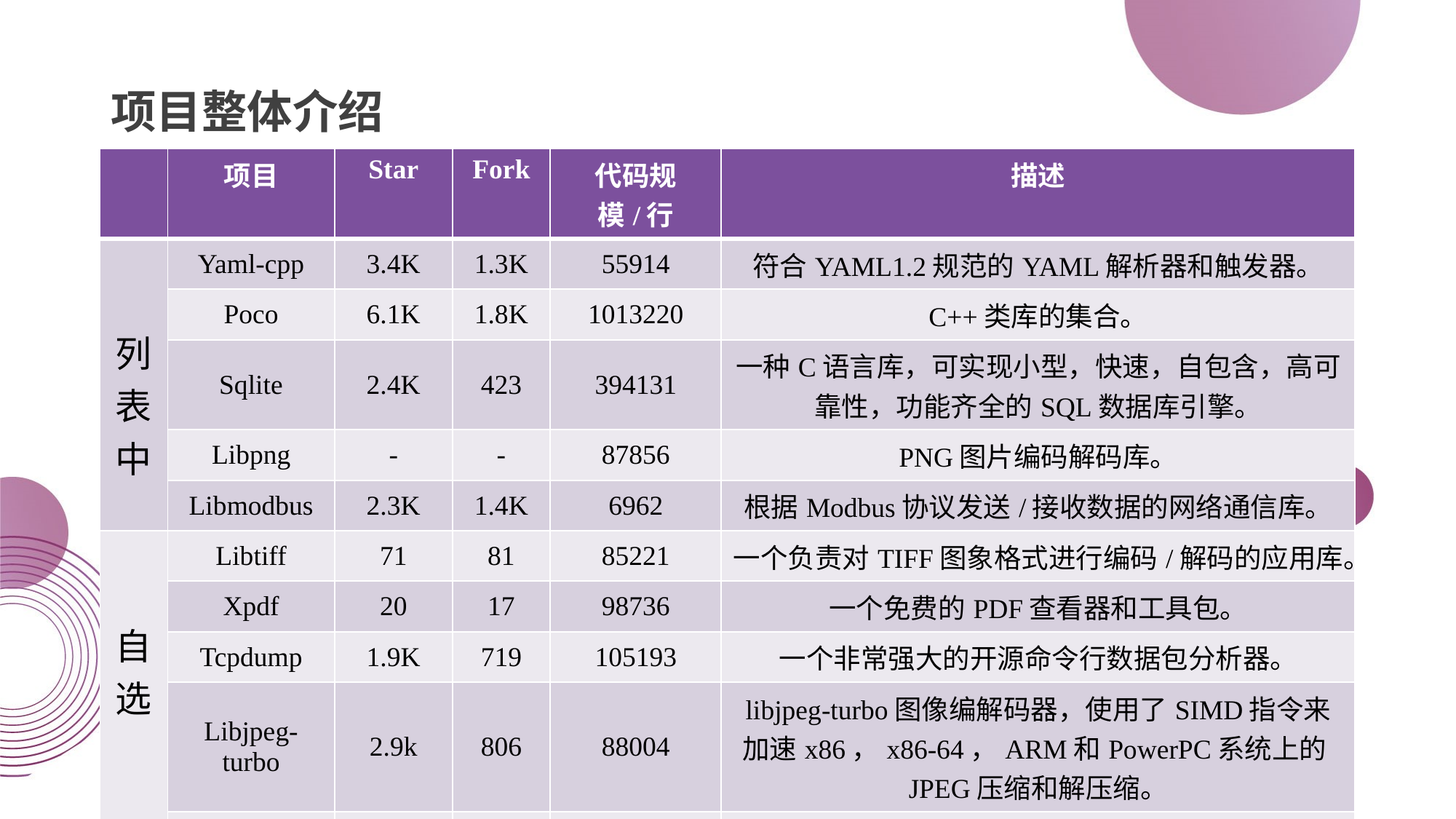

# 项目整体介绍
|  | 项目 | Star | Fork | 代码规模/行 | 描述 |
| --- | --- | --- | --- | --- | --- |
| 列表中 | Yaml-cpp | 3.4K | 1.3K | 55914 | 符合YAML1.2规范的YAML解析器和触发器。 |
|  | Poco | 6.1K | 1.8K | 1013220 | C++类库的集合。 |
|  | Sqlite | 2.4K | 423 | 394131 | 一种C语言库，可实现小型，快速，自包含，高可靠性，功能齐全的SQL数据库引擎。 |
|  | Libpng | - | - | 87856 | PNG图片编码解码库。 |
|  | Libmodbus | 2.3K | 1.4K | 6962 | 根据Modbus协议发送/接收数据的网络通信库。 |
| 自选 | Libtiff | 71 | 81 | 85221 | 一个负责对TIFF图象格式进行编码/解码的应用库。 |
|  | Xpdf | 20 | 17 | 98736 | 一个免费的PDF查看器和工具包。 |
|  | Tcpdump | 1.9K | 719 | 105193 | 一个非常强大的开源命令行数据包分析器。 |
|  | Libjpeg-turbo | 2.9k | 806 | 88004 | libjpeg-turbo图像编解码器，使用了SIMD指令来加速x86，x86-64，ARM和PowerPC系统上的JPEG压缩和解压缩。 |
|  | nlohmann/json | 30.4k | 5.2k | 103835 | 用现代C++编写的JSON库。 |